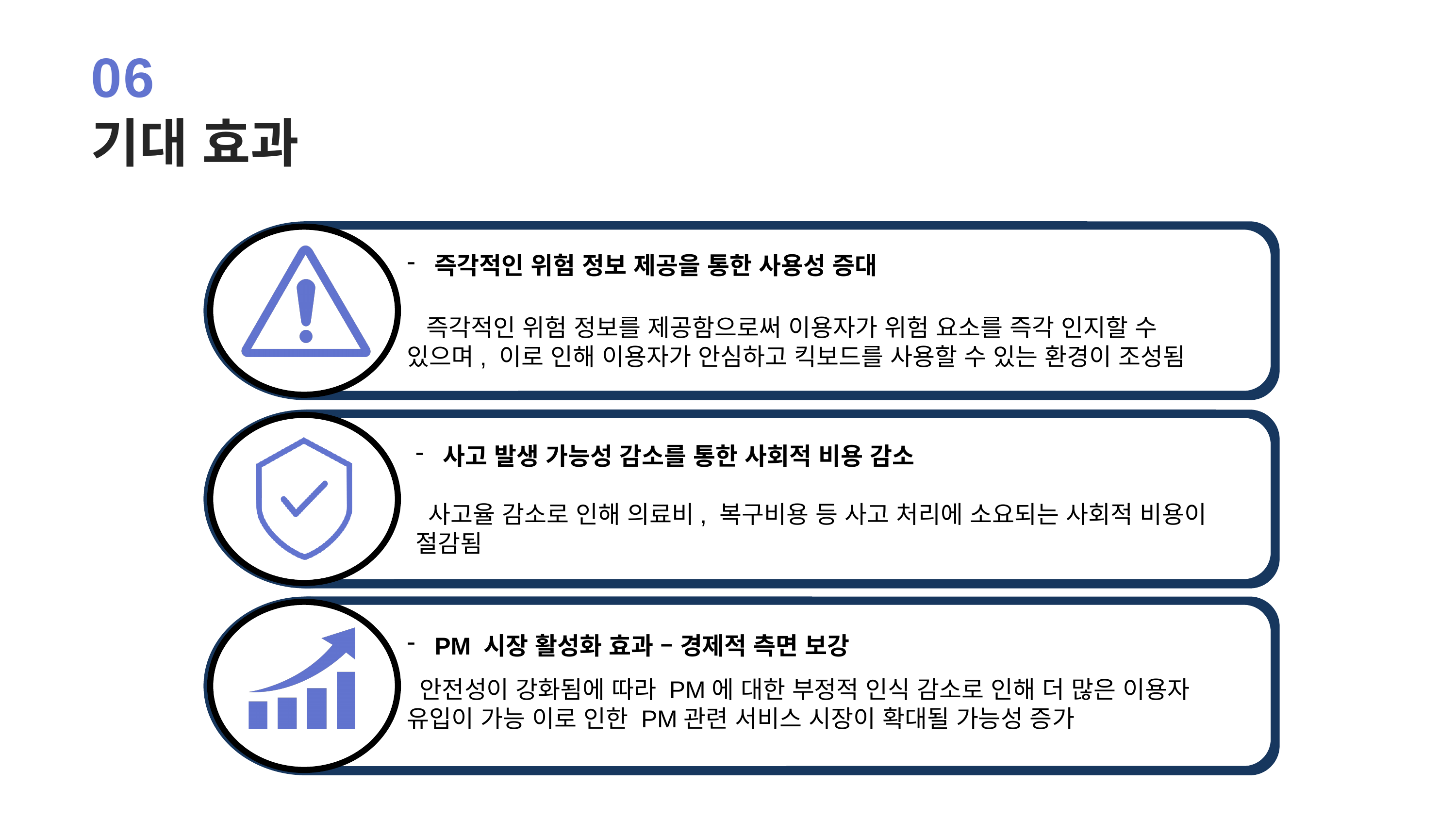

06
기대 효과

즉각적인 위험 정보 제공을 통한 사용성 증대

  즉각적인 위험 정보를 제공함으로써 이용자가 위험 요소를 즉각 인지할 수 있으며, 이로 인해 이용자가 안심하고 킥보드를 사용할 수 있는 환경이 조성됨

사고 발생 가능성 감소를 통한 사회적 비용 감소

 사고율 감소로 인해 의료비, 복구비용 등 사고 처리에 소요되는 사회적 비용이 절감됨

PM 시장 활성화 효과 – 경제적 측면 보강

 안전성이 강화됨에 따라 PM에 대한 부정적 인식 감소로 인해 더 많은 이용자 유입이 가능 이로 인한 PM관련 서비스 시장이 확대될 가능성 증가